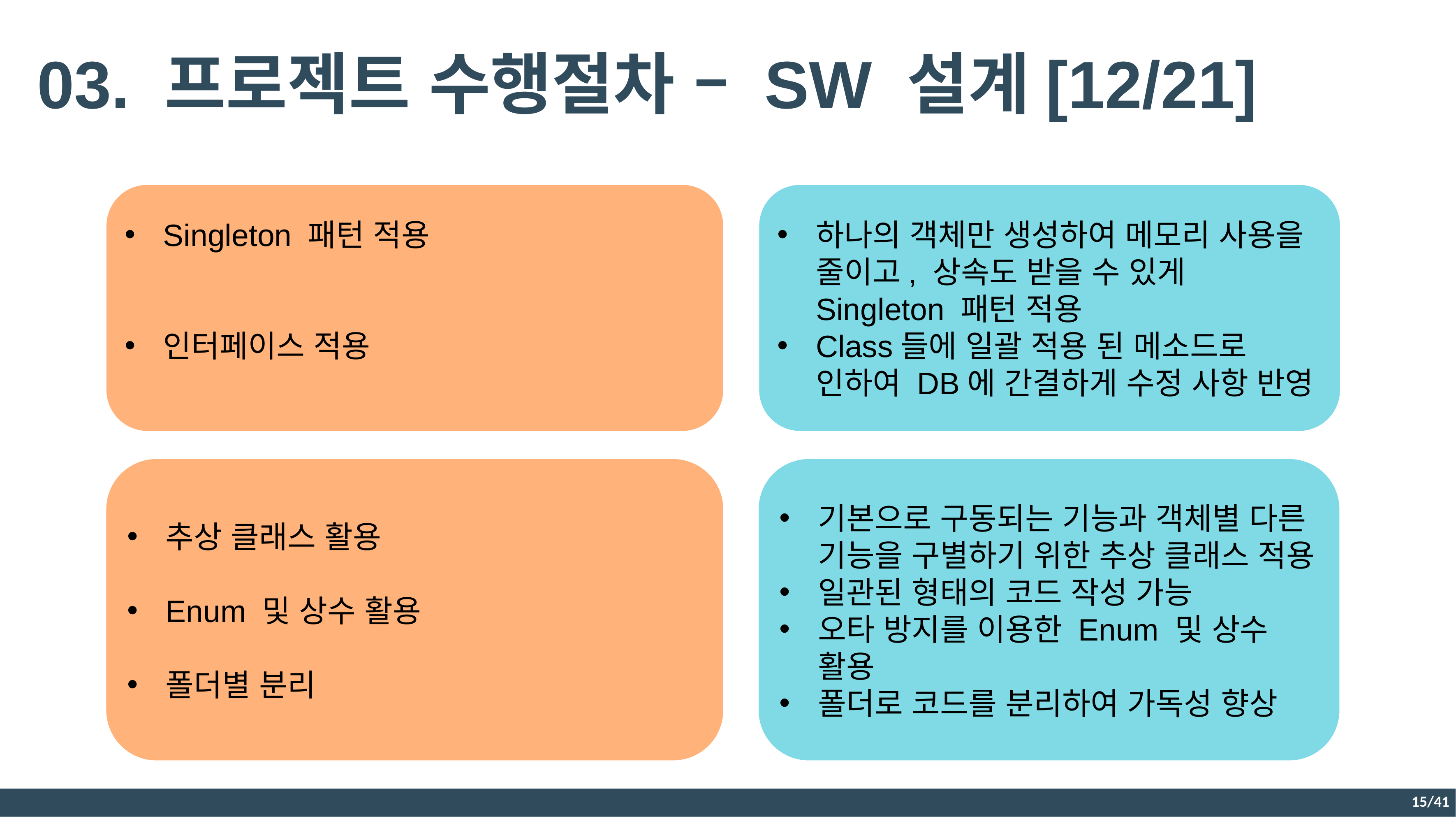

03. 프로젝트 수행절차 – SW 설계[12/21]
Singleton 패턴 적용

인터페이스 적용

하나의 객체만 생성하여 메모리 사용을 줄이고, 상속도 받을 수 있게 Singleton 패턴 적용
Class들에 일괄 적용 된 메소드로 인하여 DB에 간결하게 수정 사항 반영
추상 클래스 활용

Enum 및 상수 활용

폴더별 분리
기본으로 구동되는 기능과 객체별 다른 기능을 구별하기 위한 추상 클래스 적용
일관된 형태의 코드 작성 가능
오타 방지를 이용한 Enum 및 상수 활용
폴더로 코드를 분리하여 가독성 향상

15/41